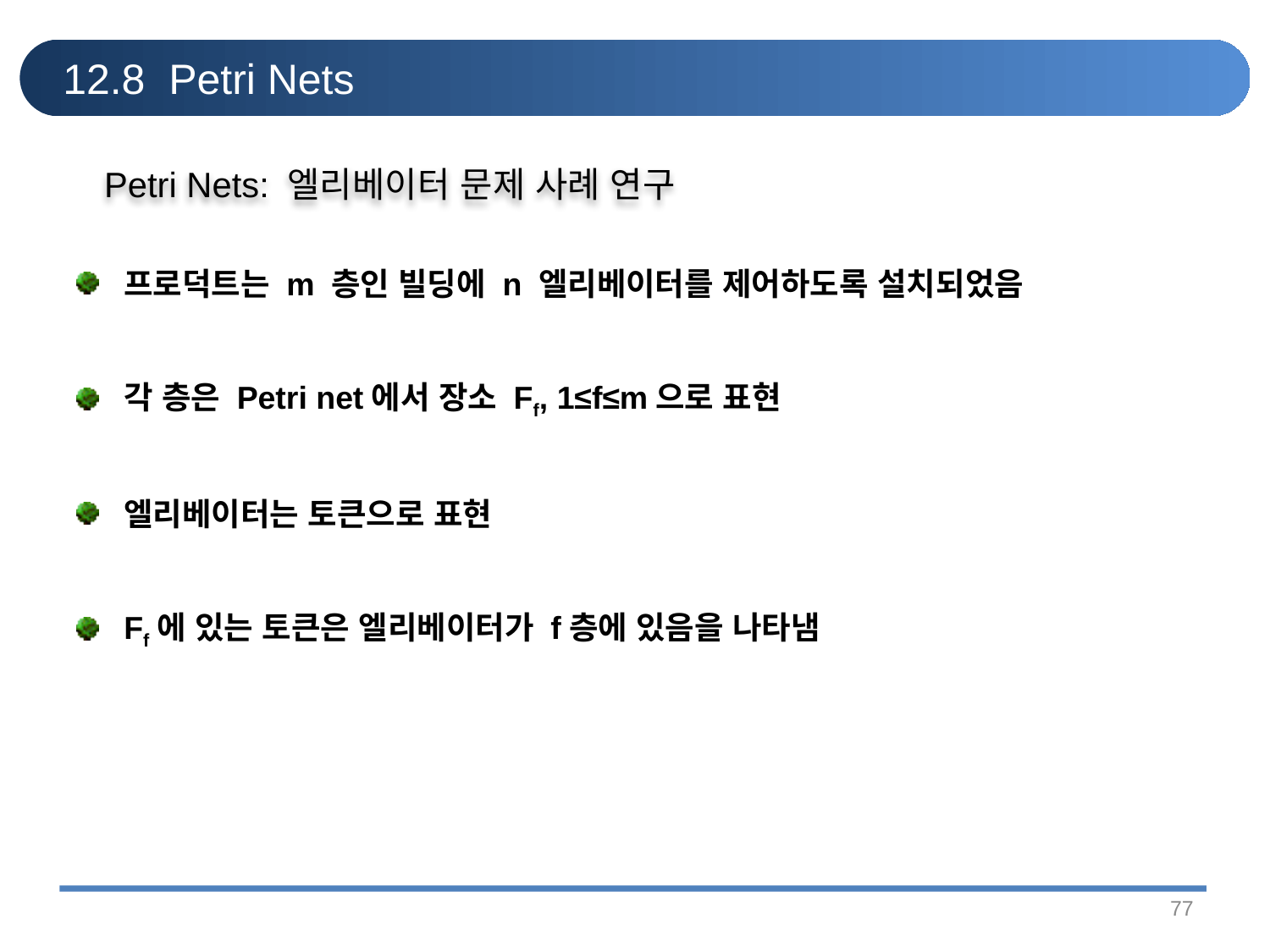

# 12.8  Petri Nets
Petri Nets: 엘리베이터 문제 사례 연구
프로덕트는 m 층인 빌딩에 n 엘리베이터를 제어하도록 설치되었음

각 층은 Petri net에서 장소 Ff, 1≤f≤m으로 표현

엘리베이터는 토큰으로 표현

Ff에 있는 토큰은 엘리베이터가 f층에 있음을 나타냄
77